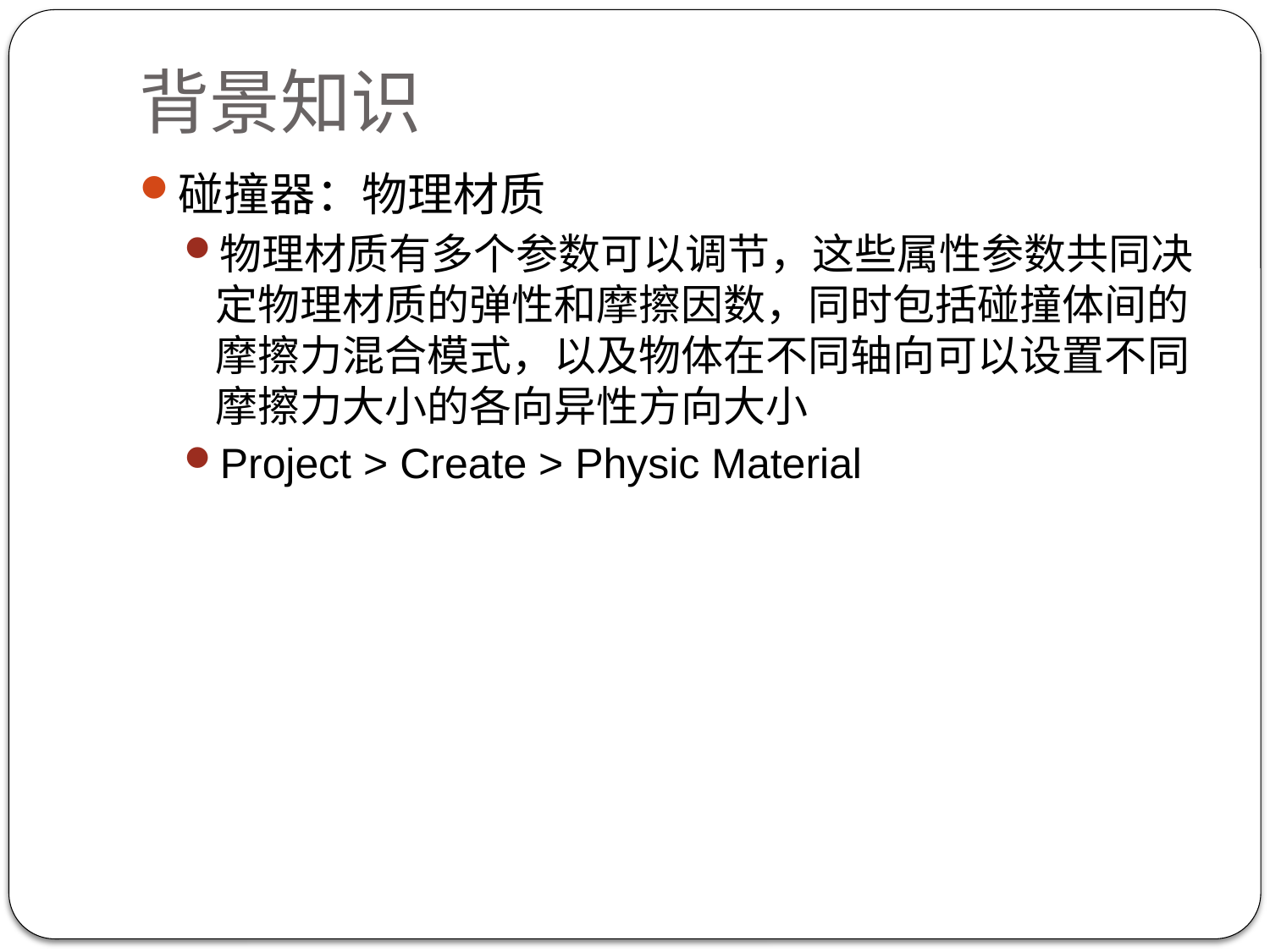

# 背景知识
碰撞器：物理材质
物理材质有多个参数可以调节，这些属性参数共同决定物理材质的弹性和摩擦因数，同时包括碰撞体间的摩擦力混合模式，以及物体在不同轴向可以设置不同摩擦力大小的各向异性方向大小
Project > Create > Physic Material